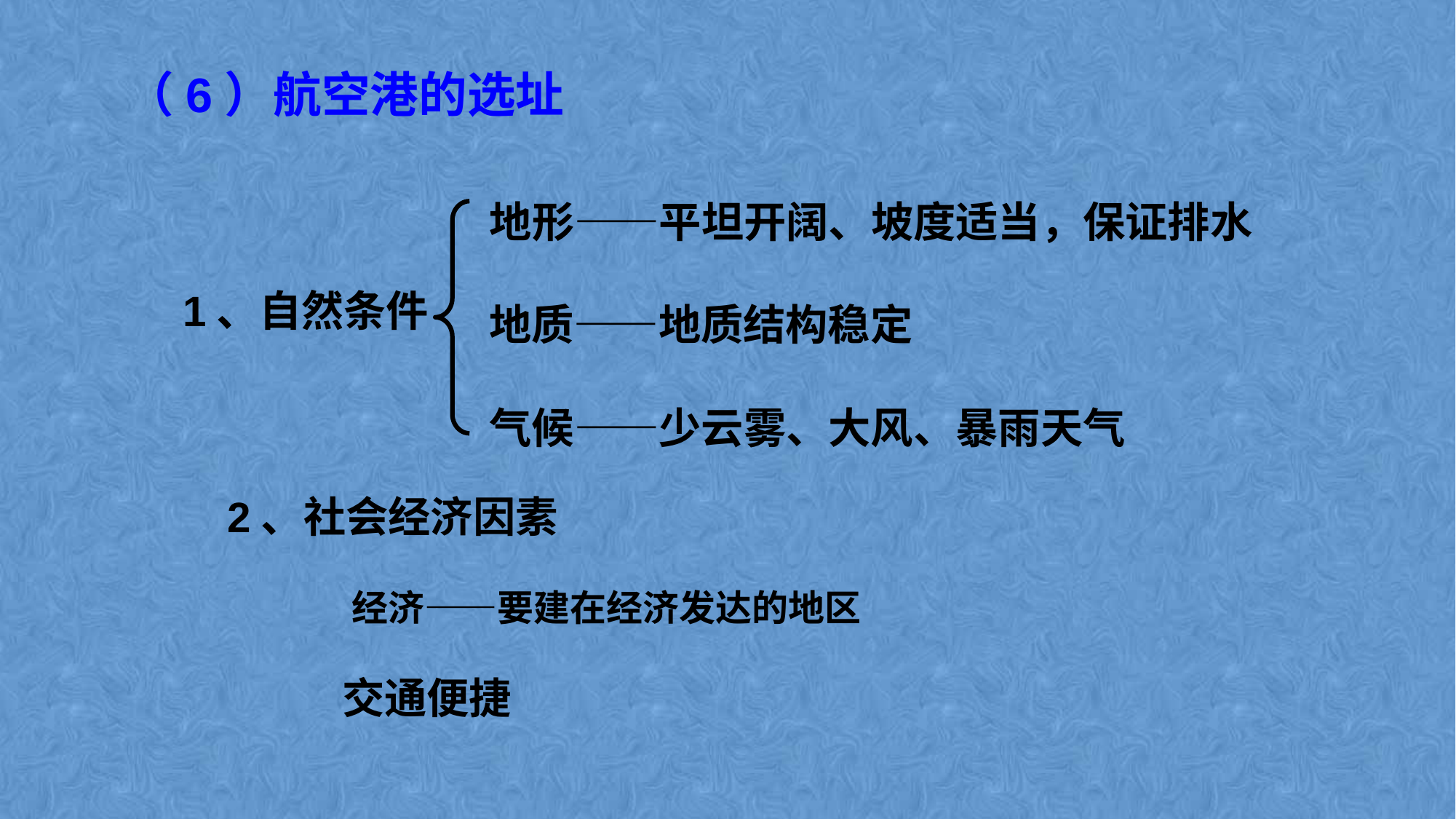

（6）航空港的选址
地形——平坦开阔、坡度适当，保证排水

1、自然条件
地质——地质结构稳定
气候——少云雾、大风、暴雨天气
2、社会经济因素
经济——要建在经济发达的地区
交通便捷